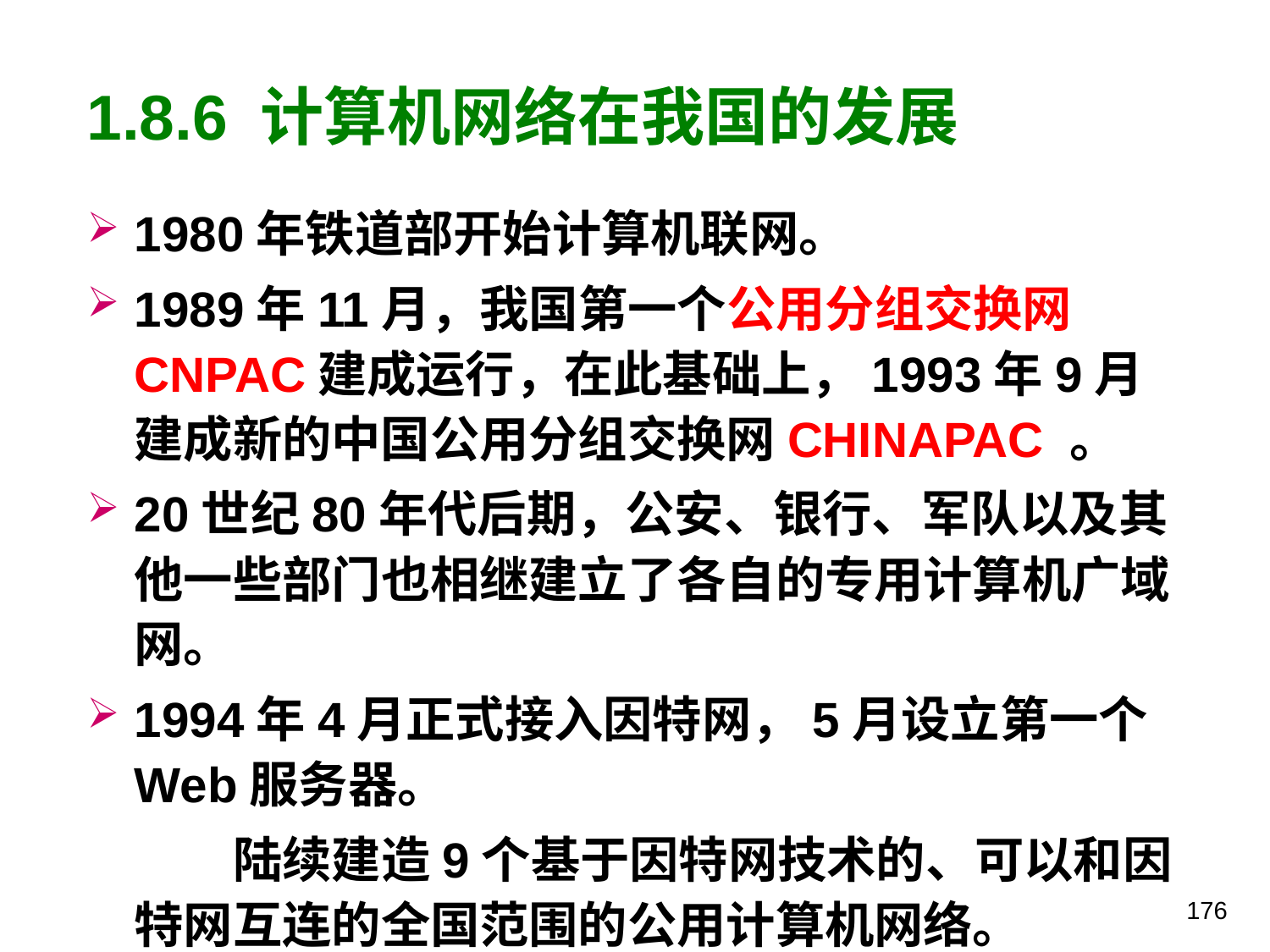

# 1.8.6 计算机网络在我国的发展
1980年铁道部开始计算机联网。
1989年11月，我国第一个公用分组交换网CNPAC建成运行，在此基础上，1993年9月建成新的中国公用分组交换网CHINAPAC 。
20世纪80年代后期，公安、银行、军队以及其他一些部门也相继建立了各自的专用计算机广域网。
1994年4月正式接入因特网，5月设立第一个Web服务器。
            陆续建造9个基于因特网技术的、可以和因特网互连的全国范围的公用计算机网络。
            上网计算机数、用户数也不断增加。
176